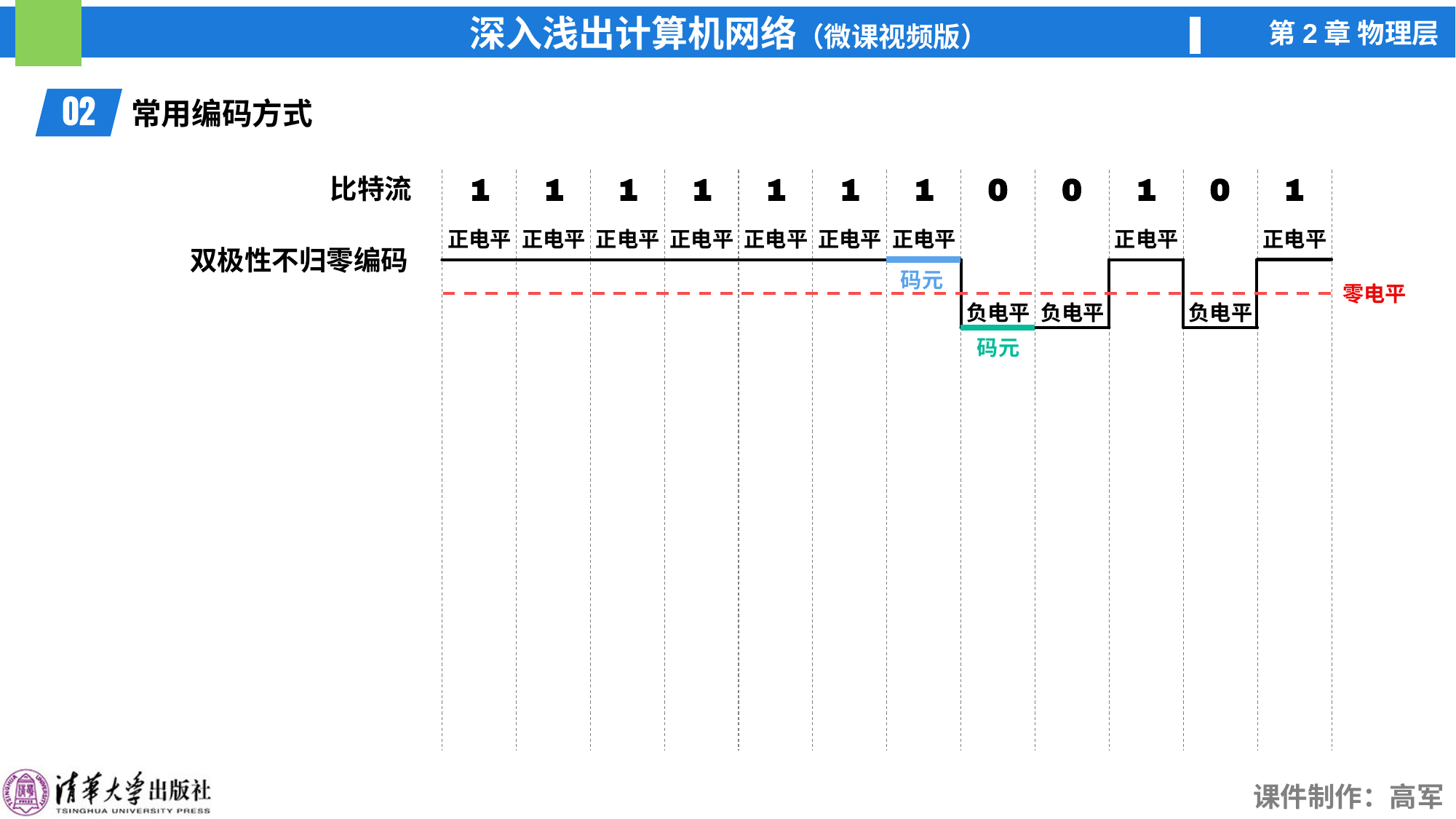

02
常用编码方式
1
1
1
1
1
1
1
0
0
1
0
1
比特流
正电平
正电平
正电平
正电平
正电平
正电平
正电平
正电平
正电平
双极性不归零编码
码元
零电平
负电平
负电平
负电平
码元